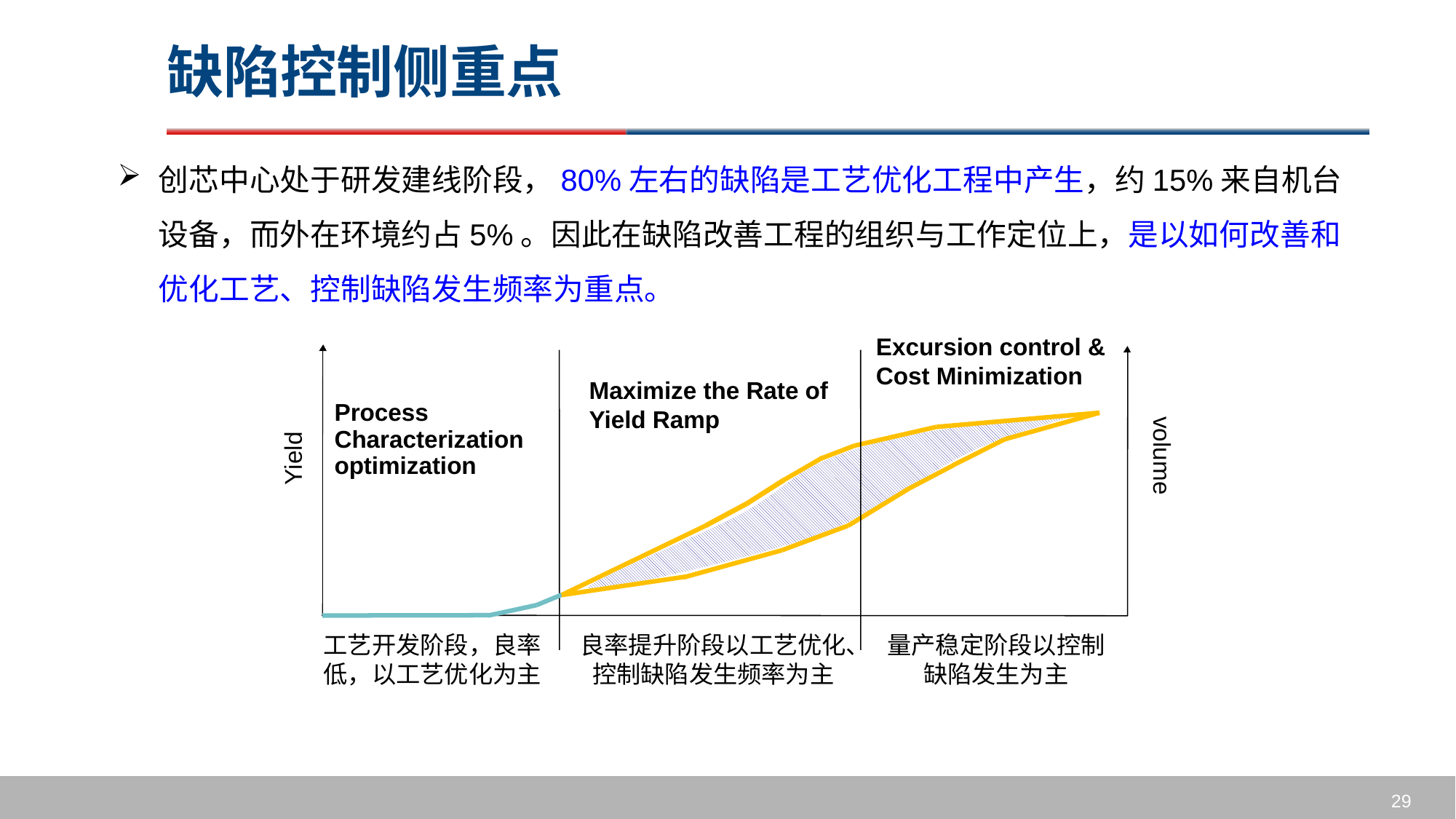

# 缺陷控制侧重点
创芯中心处于研发建线阶段，80%左右的缺陷是工艺优化工程中产生，约15%来自机台设备，而外在环境约占5%。因此在缺陷改善工程的组织与工作定位上，是以如何改善和优化工艺、控制缺陷发生频率为重点。
Excursion control &
Cost Minimization
volume

Maximize the Rate of Yield Ramp
Process
Characterization
optimization

Yield

工艺开发阶段，良率低，以工艺优化为主
良率提升阶段以工艺优化、控制缺陷发生频率为主
量产稳定阶段以控制缺陷发生为主
29